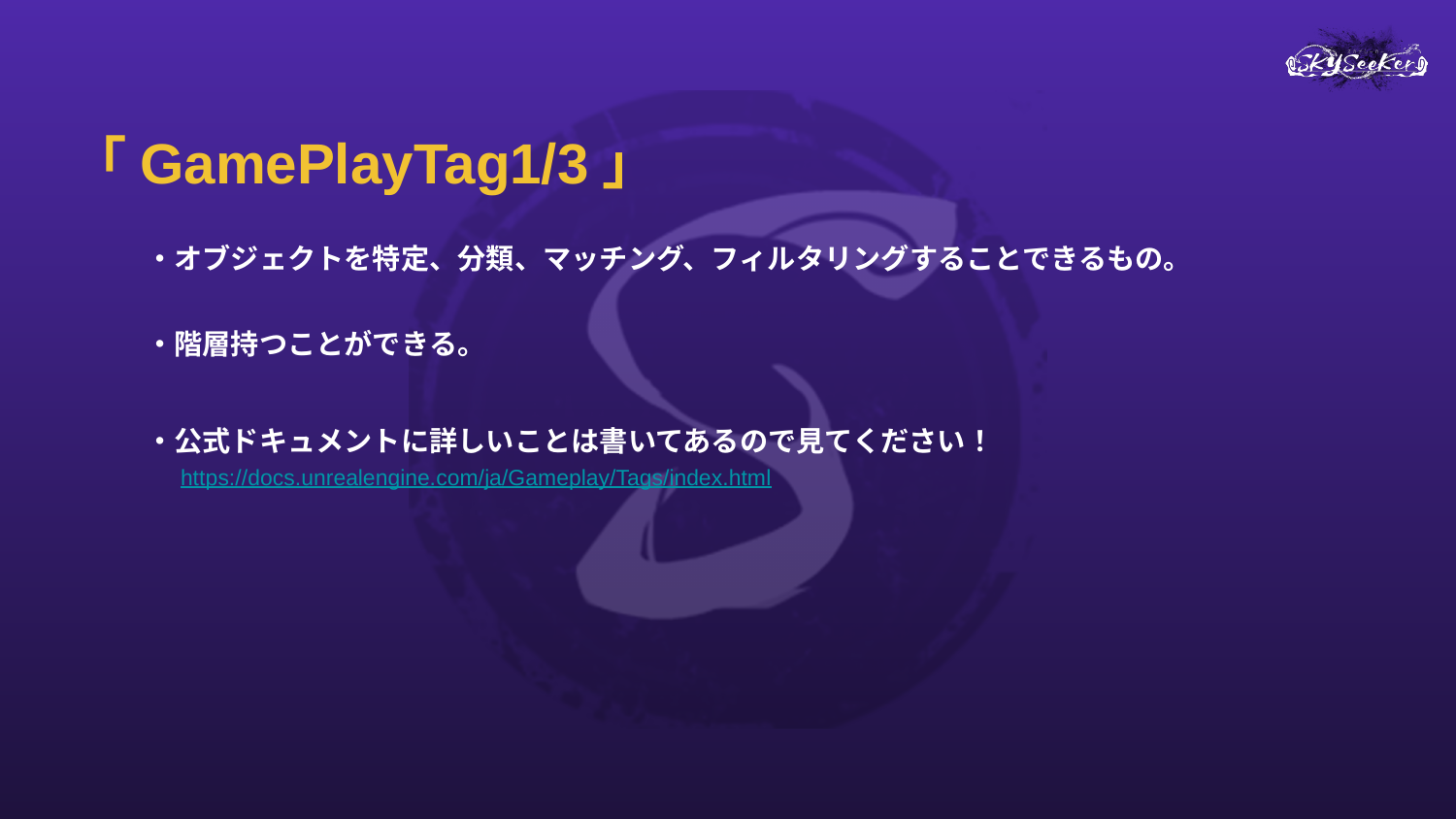

# 「GamePlayTag1/3」
・オブジェクトを特定、分類、マッチング、フィルタリングすることできるもの。

・階層持つことができる。

・公式ドキュメントに詳しいことは書いてあるので見てください！
　https://docs.unrealengine.com/ja/Gameplay/Tags/index.html